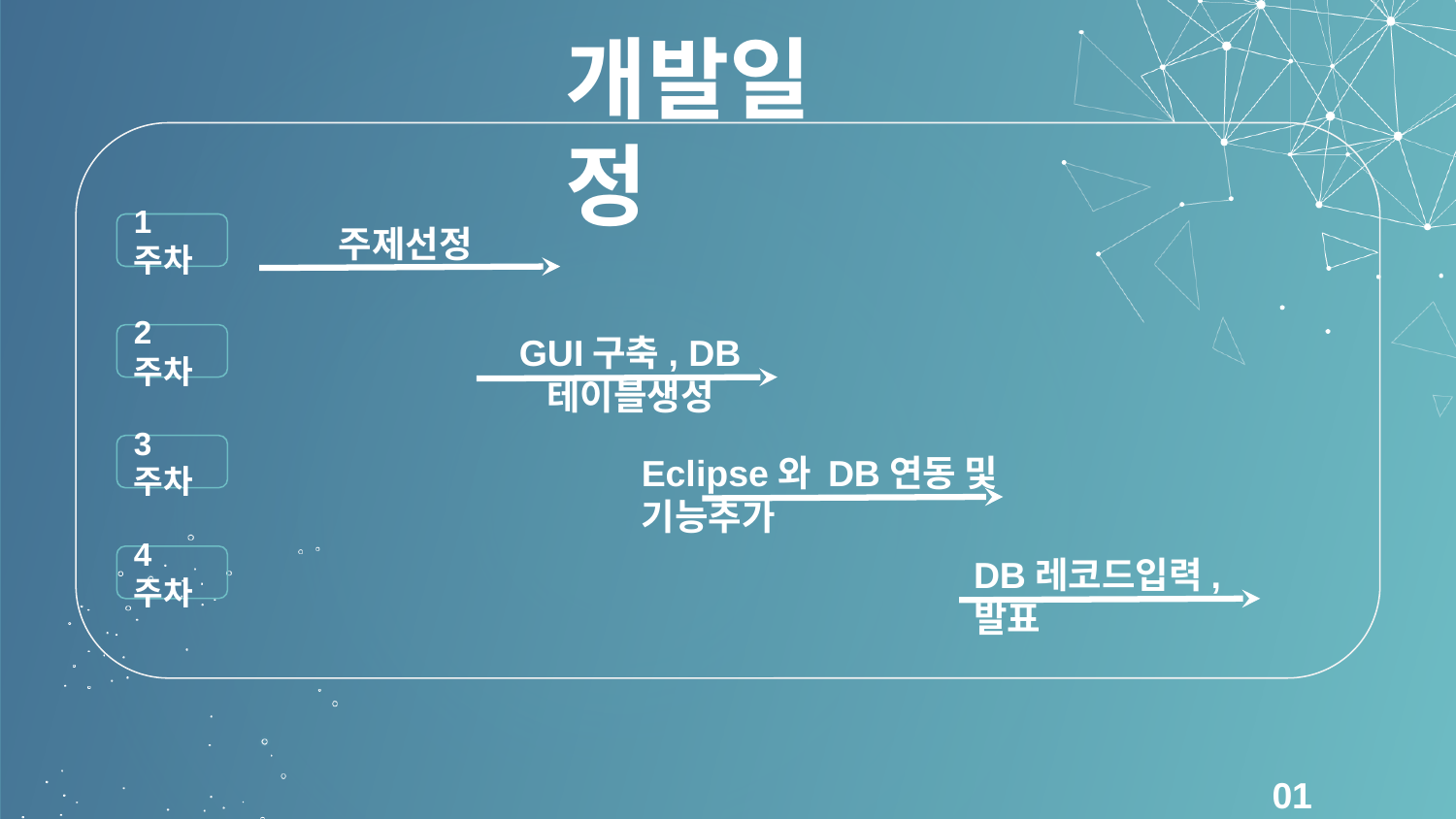

개발일정

주제선정
1주차
GUI구축, DB테이블생성
2주차
3주차
Eclipse와 DB연동 및 기능추가
DB레코드입력, 발표
4주차
01 개발개요